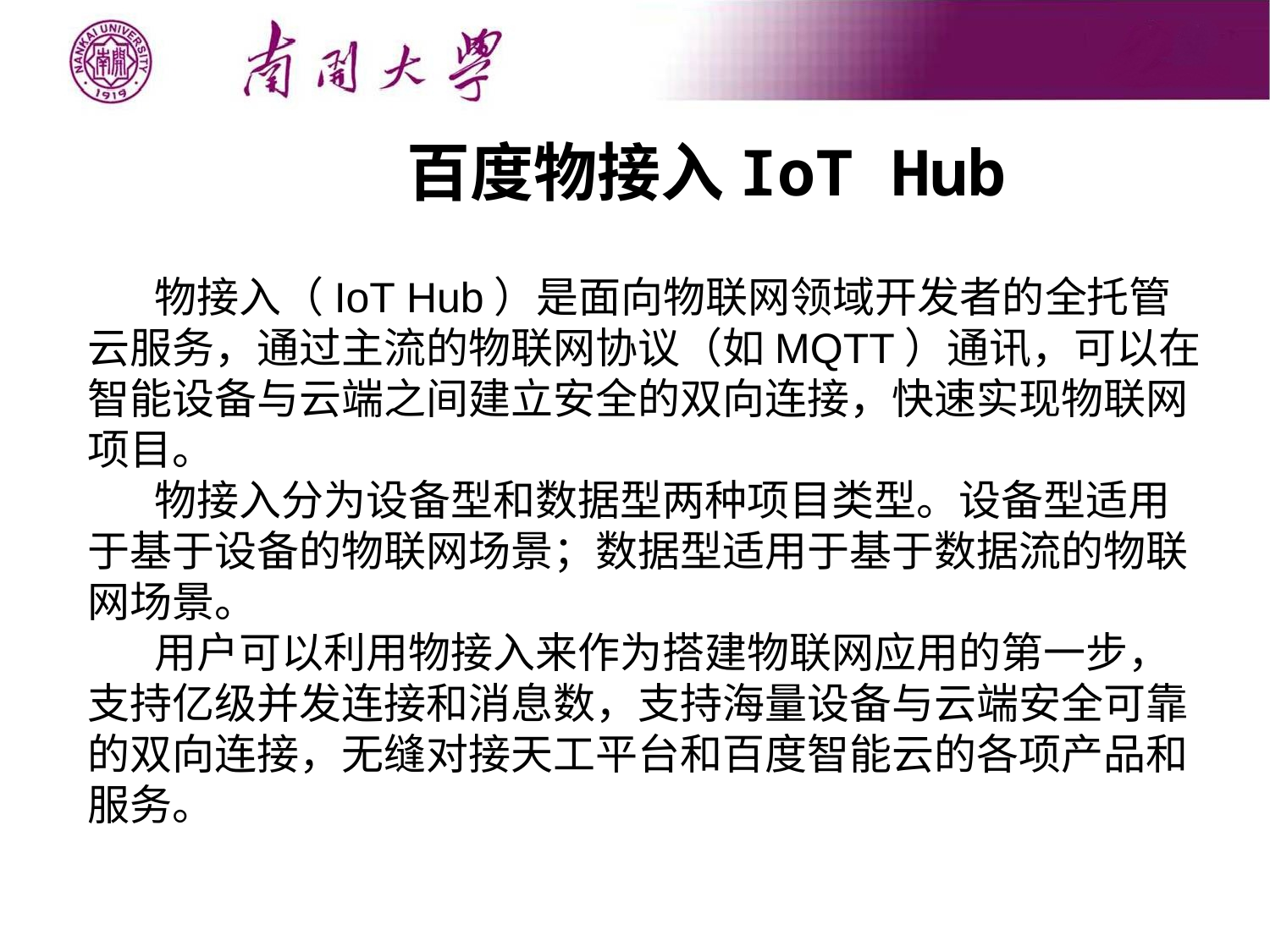

百度物接入IoT Hub
      物接入（IoT Hub）是面向物联网领域开发者的全托管云服务，通过主流的物联网协议（如MQTT）通讯，可以在智能设备与云端之间建立安全的双向连接，快速实现物联网项目。
      物接入分为设备型和数据型两种项目类型。设备型适用于基于设备的物联网场景；数据型适用于基于数据流的物联网场景。
      用户可以利用物接入来作为搭建物联网应用的第一步，支持亿级并发连接和消息数，支持海量设备与云端安全可靠的双向连接，无缝对接天工平台和百度智能云的各项产品和服务。